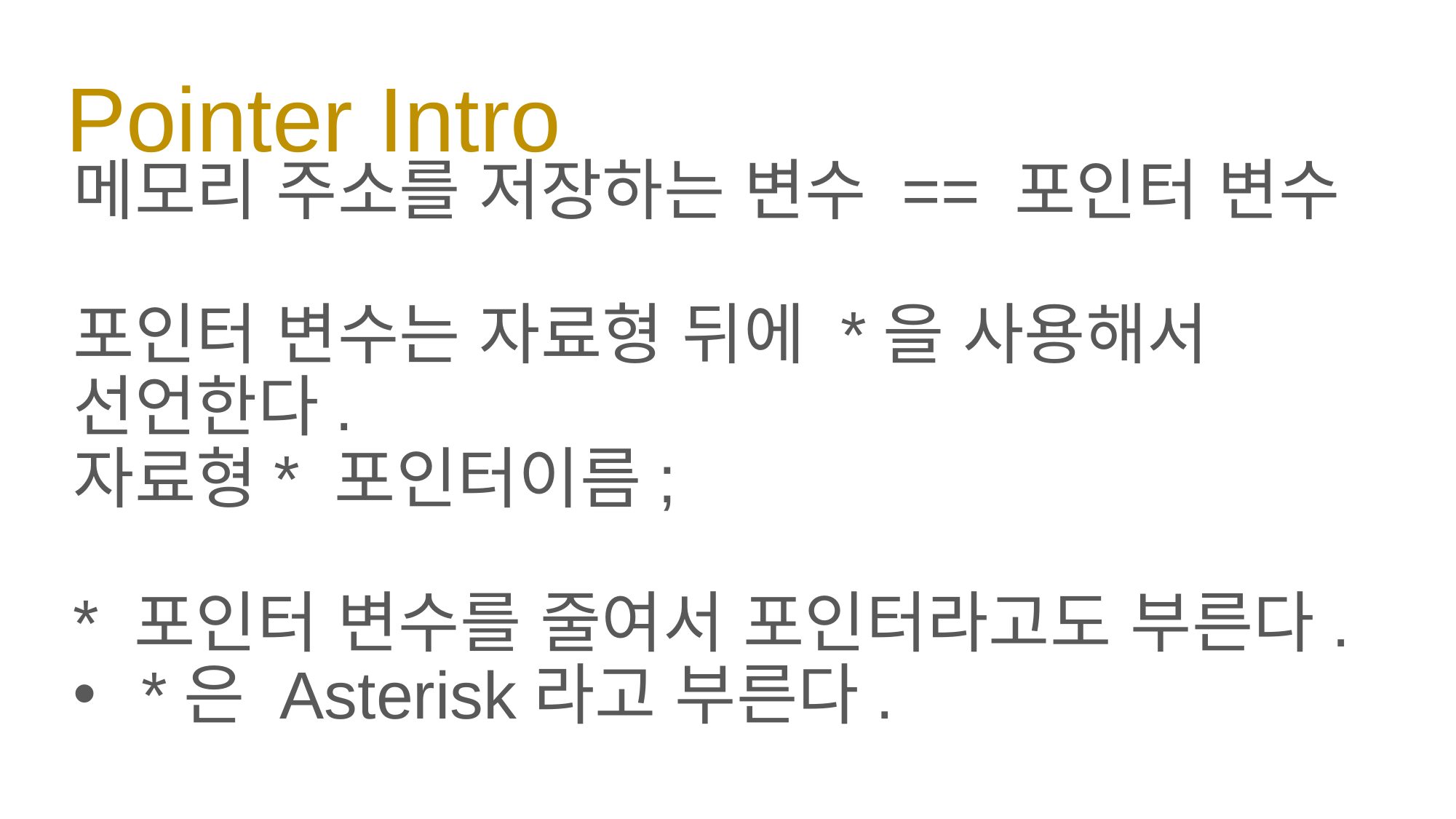

# Pointer Intro
메모리 주소를 저장하는 변수 == 포인터 변수

포인터 변수는 자료형 뒤에 *을 사용해서 선언한다.
자료형* 포인터이름;

* 포인터 변수를 줄여서 포인터라고도 부른다.
*은 Asterisk라고 부른다.